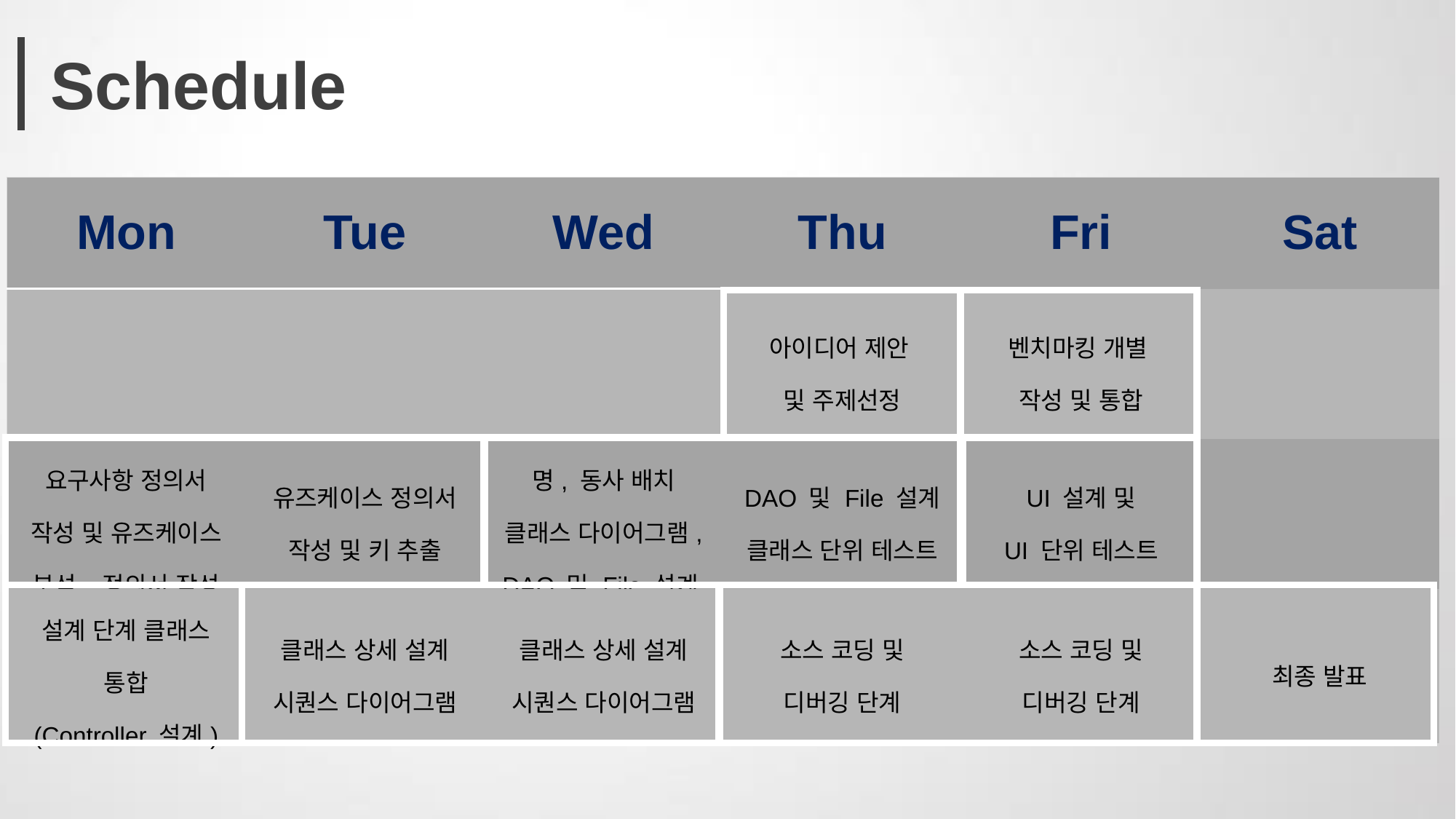

Schedule
| Mon | Tue | Wed | Thu | Fri | Sat |
| --- | --- | --- | --- | --- | --- |
|  |  |  | 아이디어 제안 및 주제선정 | 벤치마킹 개별 작성 및 통합 |  |
| 요구사항 정의서 작성 및 유즈케이스 분석, 정의서 작성 | 유즈케이스 정의서 작성 및 키 추출 | 명, 동사 배치 클래스 다이어그램, DAO 및 File 설계 | DAO 및 File 설계 클래스 단위 테스트 | UI 설계 및 UI 단위 테스트 |  |
| 설계 단계 클래스 통합 (Controller 설계) | 클래스 상세 설계 시퀀스 다이어그램 | 클래스 상세 설계 시퀀스 다이어그램 | 소스 코딩 및 디버깅 단계 | 소스 코딩 및 디버깅 단계 | 최종 발표 |